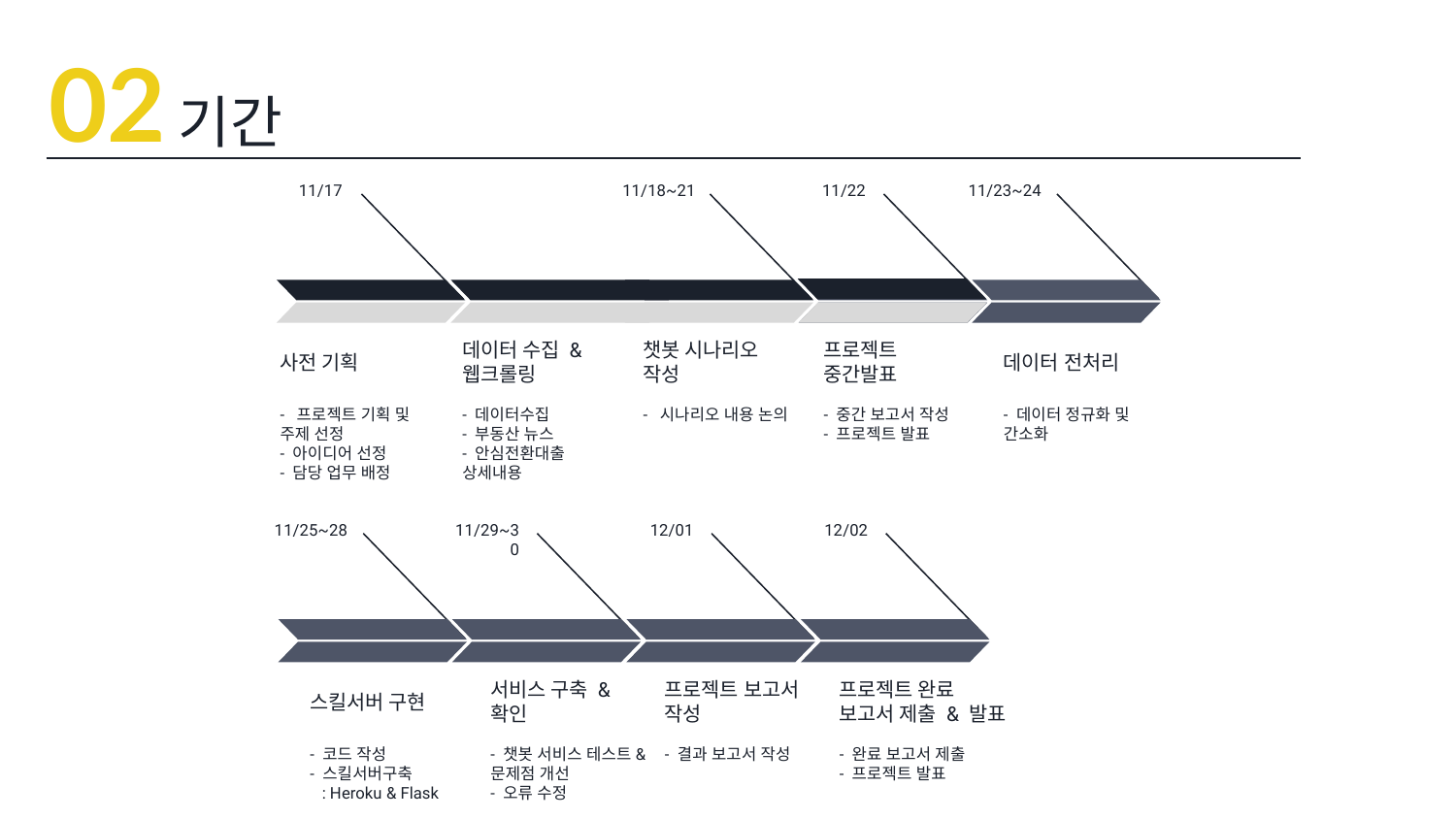

02
기간
11/17
11/18~21
11/22

11/23~24

사전 기획
데이터 수집 &
웹크롤링
챗봇 시나리오 작성
프로젝트 중간발표
데이터 전처리
-  프로젝트 기획 및 주제 선정
- 아이디어 선정
- 담당 업무 배정
- 데이터수집
- 부동산 뉴스
- 안심전환대출 상세내용
-  시나리오 내용 논의
- 중간 보고서 작성
- 프로젝트 발표

- 데이터 정규화 및 간소화
11/25~28

11/29~30

12/01

12/02

스킬서버 구현
서비스 구축 &
확인
프로젝트 보고서
작성
프로젝트 완료
보고서 제출 & 발표
- 코드 작성
- 스킬서버구축
  : Heroku & Flask
- 챗봇 서비스 테스트& 문제점 개선
- 오류 수정
- 결과 보고서 작성
- 완료 보고서 제출
- 프로젝트 발표